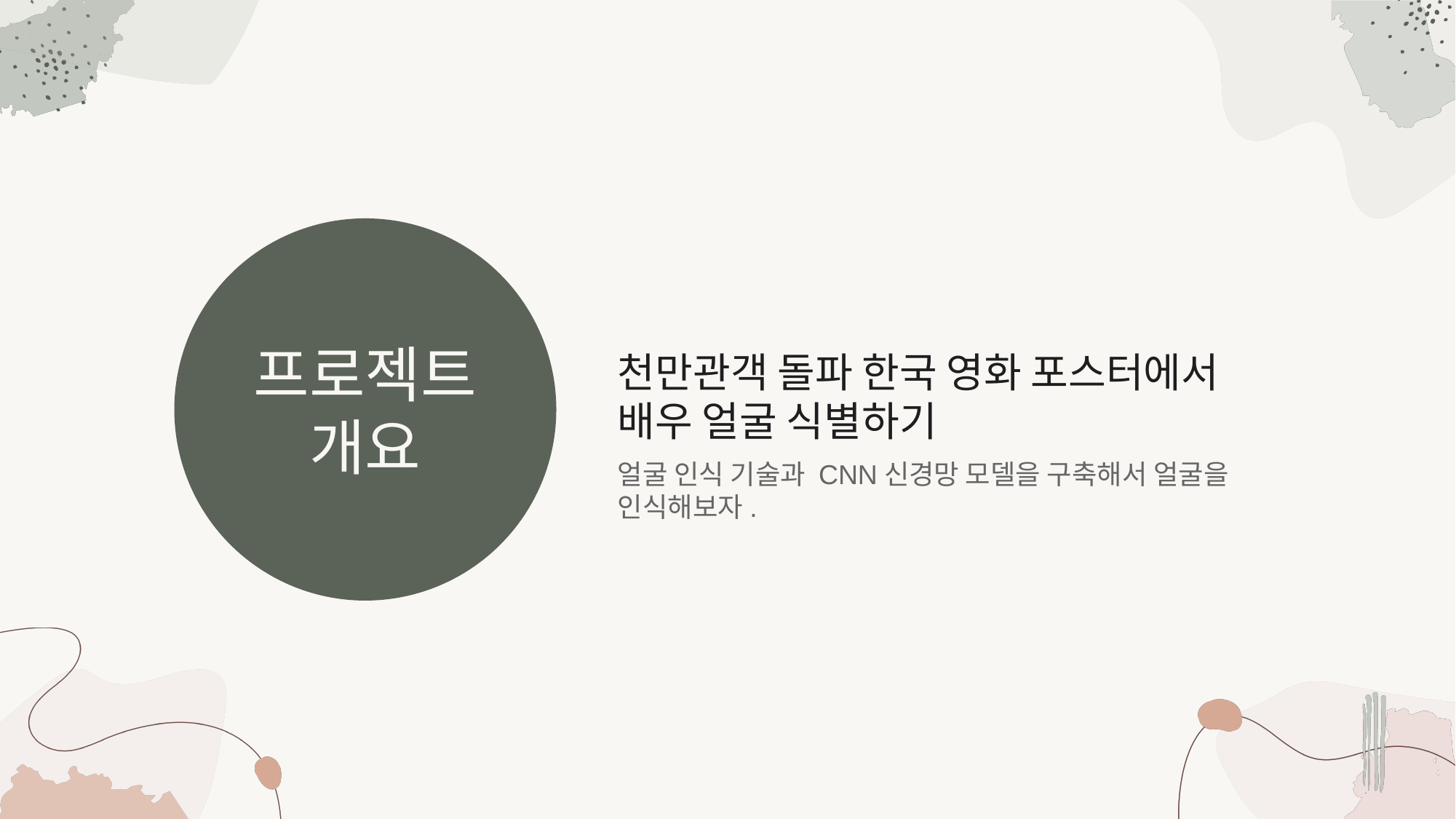

프로젝트
개요
천만관객 돌파 한국 영화 포스터에서
배우 얼굴 식별하기
얼굴 인식 기술과 CNN신경망 모델을 구축해서 얼굴을 인식해보자.